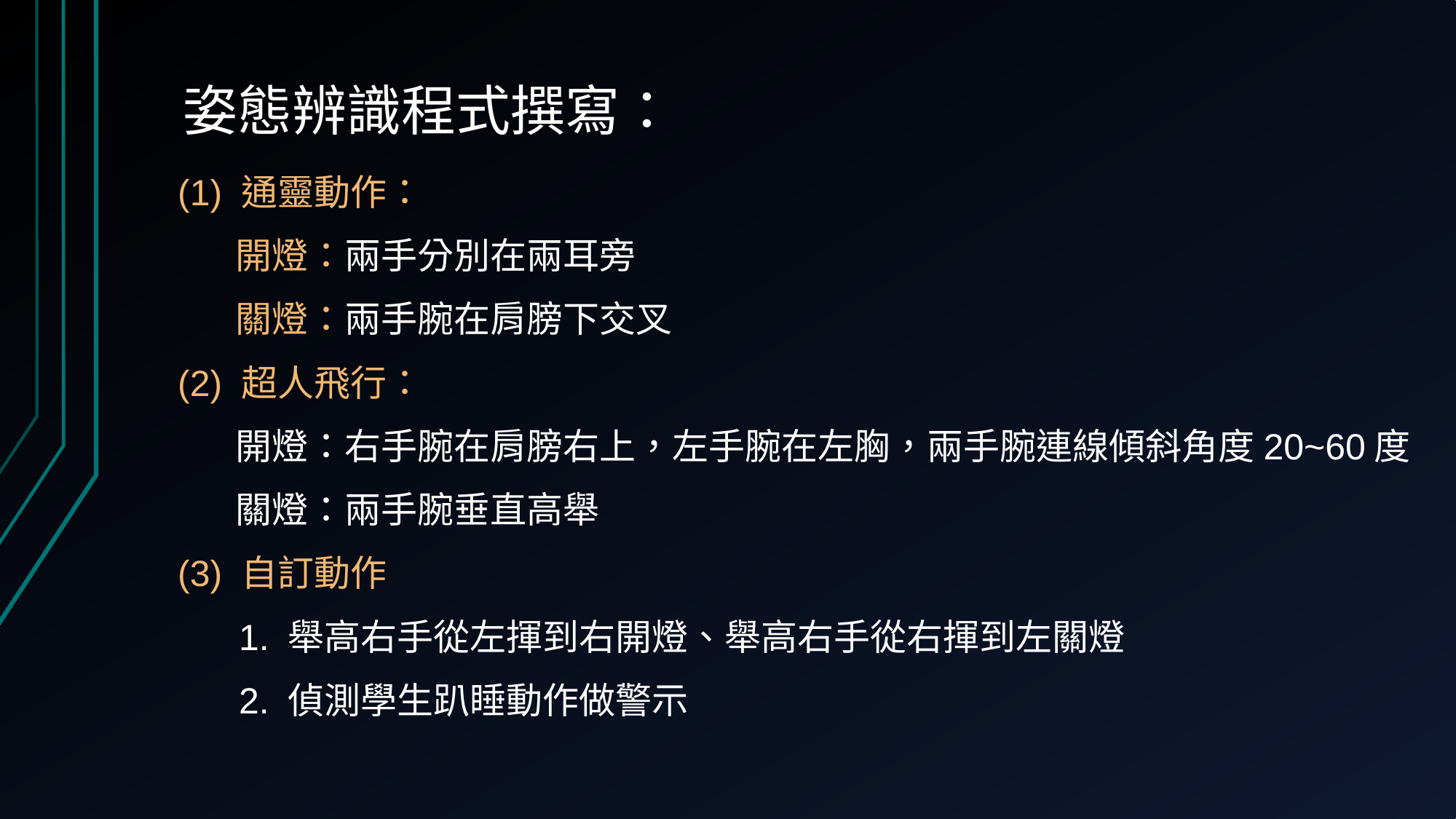

# 姿態辨識程式撰寫：

(1) 通靈動作：
      開燈：兩手分別在兩耳旁
      關燈：兩手腕在肩膀下交叉
(2) 超人飛行：
      開燈：右手腕在肩膀右上，左手腕在左胸，兩手腕連線傾斜角度20~60度
      關燈：兩手腕垂直高舉
(3) 自訂動作
      1. 舉高右手從左揮到右開燈、舉高右手從右揮到左關燈
      2. 偵測學生趴睡動作做警示